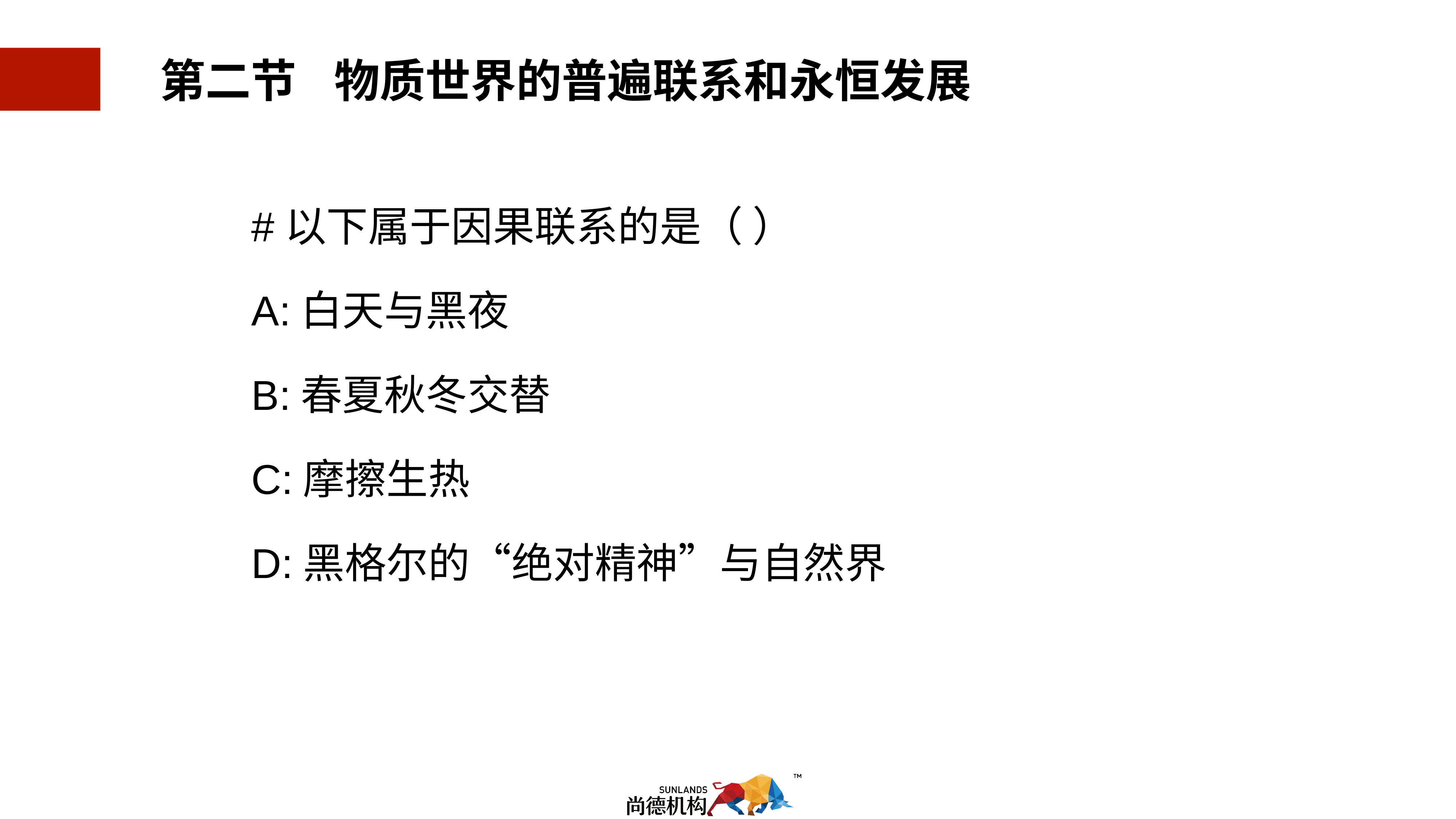

#以下属于因果联系的是（ ）
A:白天与黑夜
B:春夏秋冬交替
C:摩擦生热
D:黑格尔的“绝对精神”与自然界